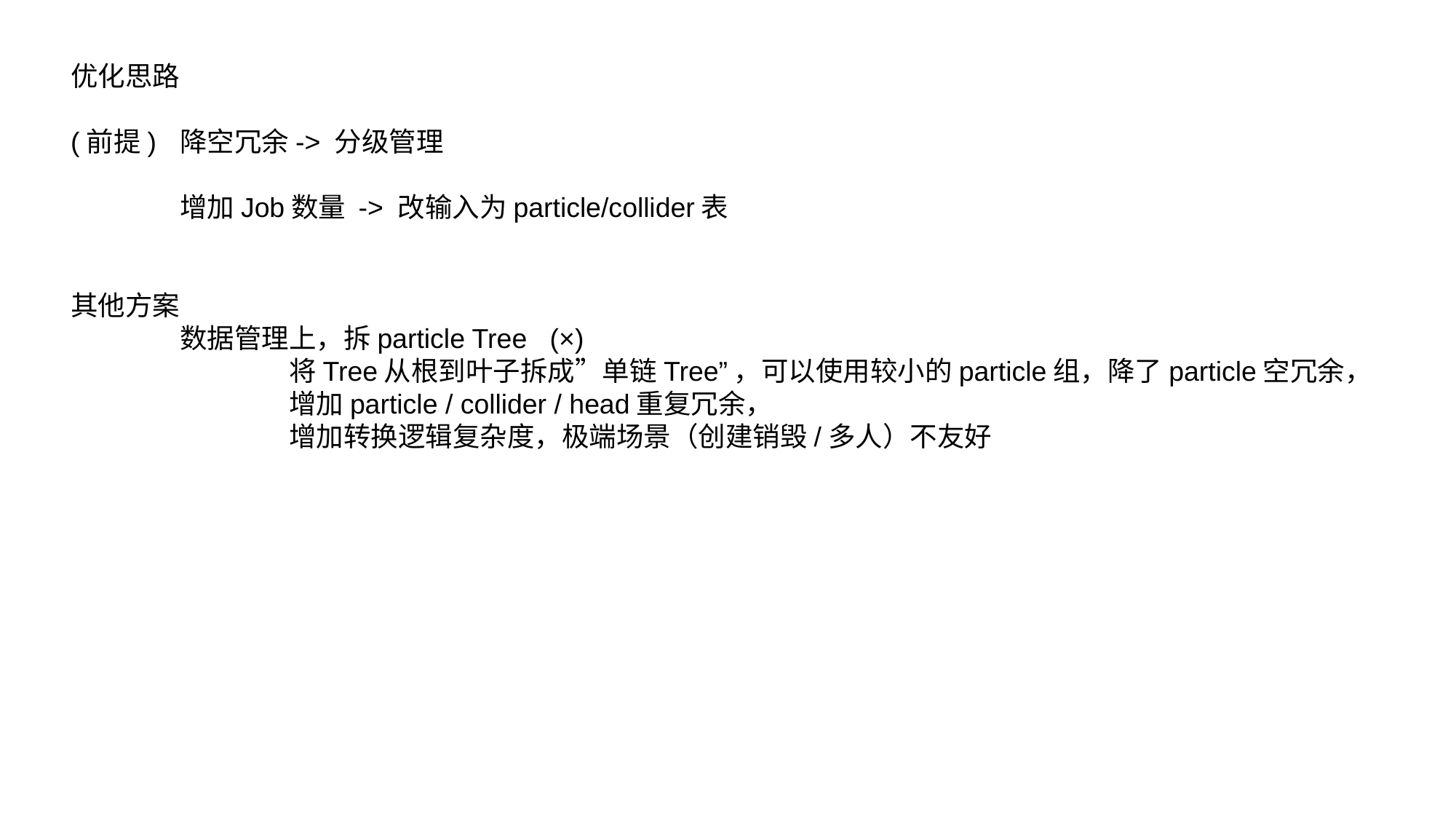

优化思路

(前提) 	降空冗余-> 分级管理

	增加Job数量 -> 改输入为particle/collider表

其他方案
	数据管理上，拆particle Tree   (×)
		将Tree从根到叶子拆成”单链Tree”，可以使用较小的particle组，降了particle空冗余，
		增加particle / collider / head重复冗余，
		增加转换逻辑复杂度，极端场景（创建销毁/多人）不友好